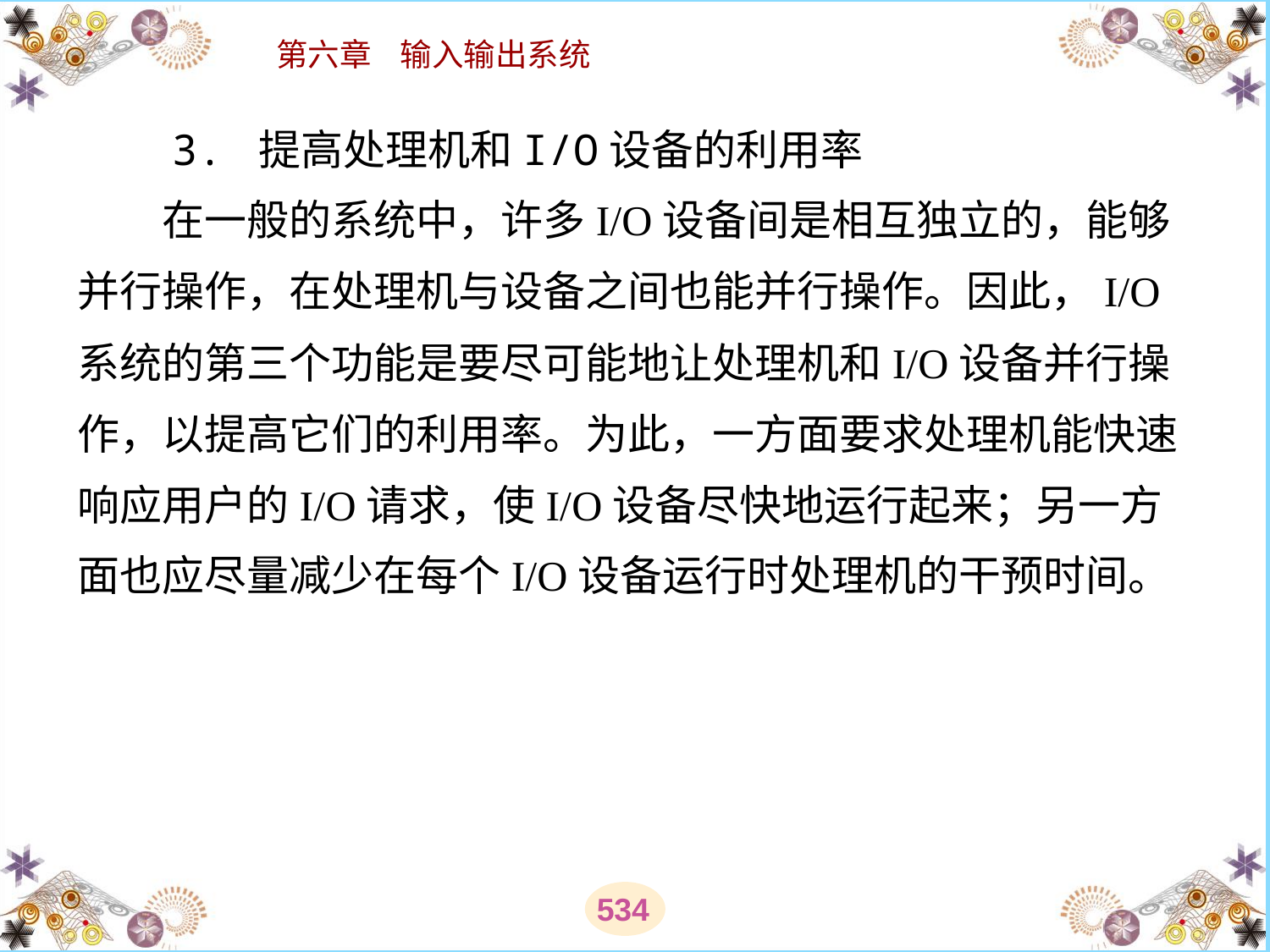

# 3. 提高处理机和I/O设备的利用率 　　在一般的系统中，许多I/O设备间是相互独立的，能够并行操作，在处理机与设备之间也能并行操作。因此，I/O系统的第三个功能是要尽可能地让处理机和I/O设备并行操作，以提高它们的利用率。为此，一方面要求处理机能快速响应用户的I/O请求，使I/O设备尽快地运行起来；另一方面也应尽量减少在每个I/O设备运行时处理机的干预时间。